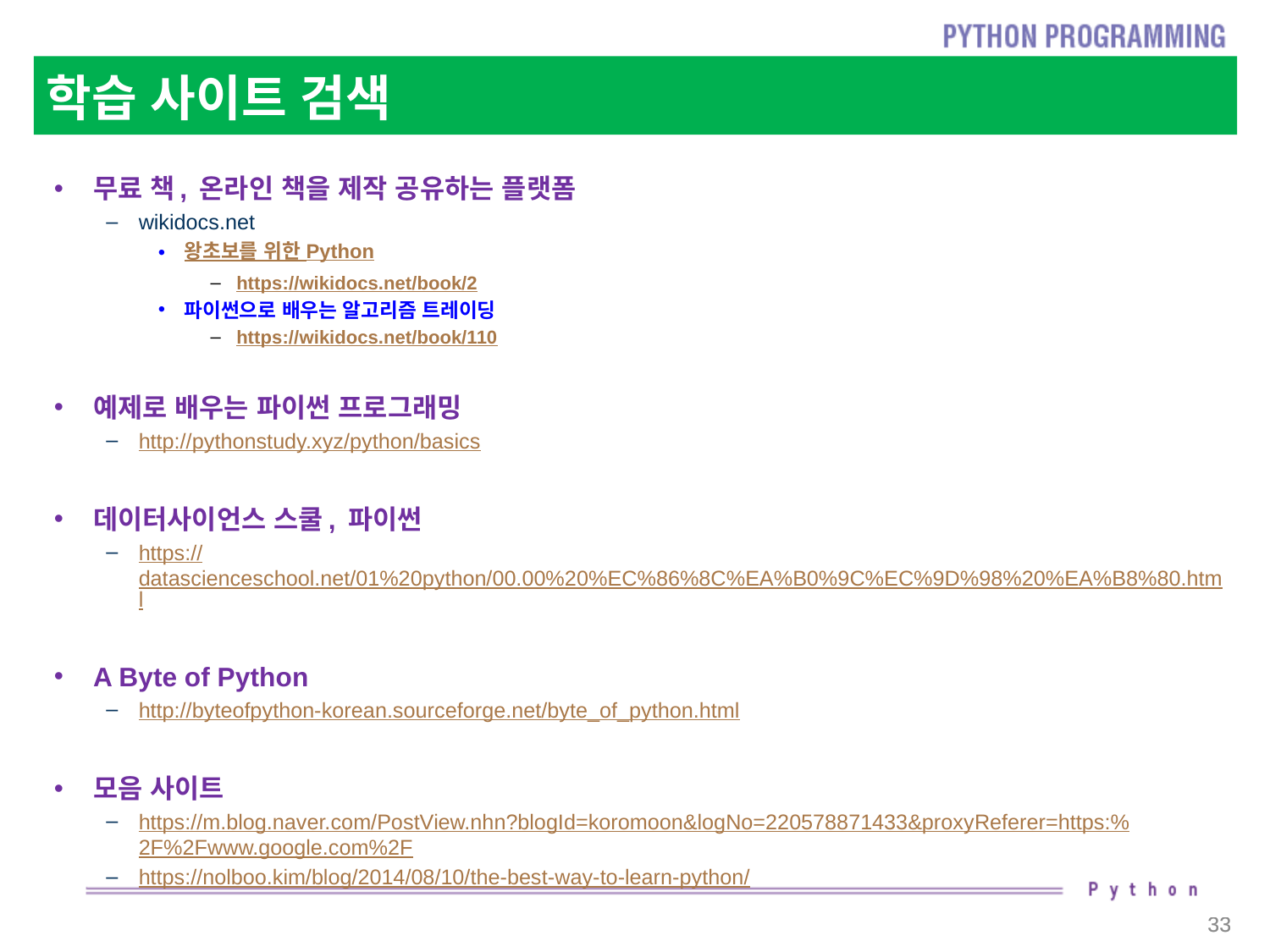

# 학습 사이트 검색
무료 책, 온라인 책을 제작 공유하는 플랫폼
wikidocs.net
왕초보를 위한 Python
https://wikidocs.net/book/2
파이썬으로 배우는 알고리즘 트레이딩
https://wikidocs.net/book/110

예제로 배우는 파이썬 프로그래밍
http://pythonstudy.xyz/python/basics

데이터사이언스 스쿨, 파이썬
https://datascienceschool.net/01%20python/00.00%20%EC%86%8C%EA%B0%9C%EC%9D%98%20%EA%B8%80.html

A Byte of Python
http://byteofpython-korean.sourceforge.net/byte_of_python.html

모음 사이트
https://m.blog.naver.com/PostView.nhn?blogId=koromoon&logNo=220578871433&proxyReferer=https:%2F%2Fwww.google.com%2F
https://nolboo.kim/blog/2014/08/10/the-best-way-to-learn-python/

33